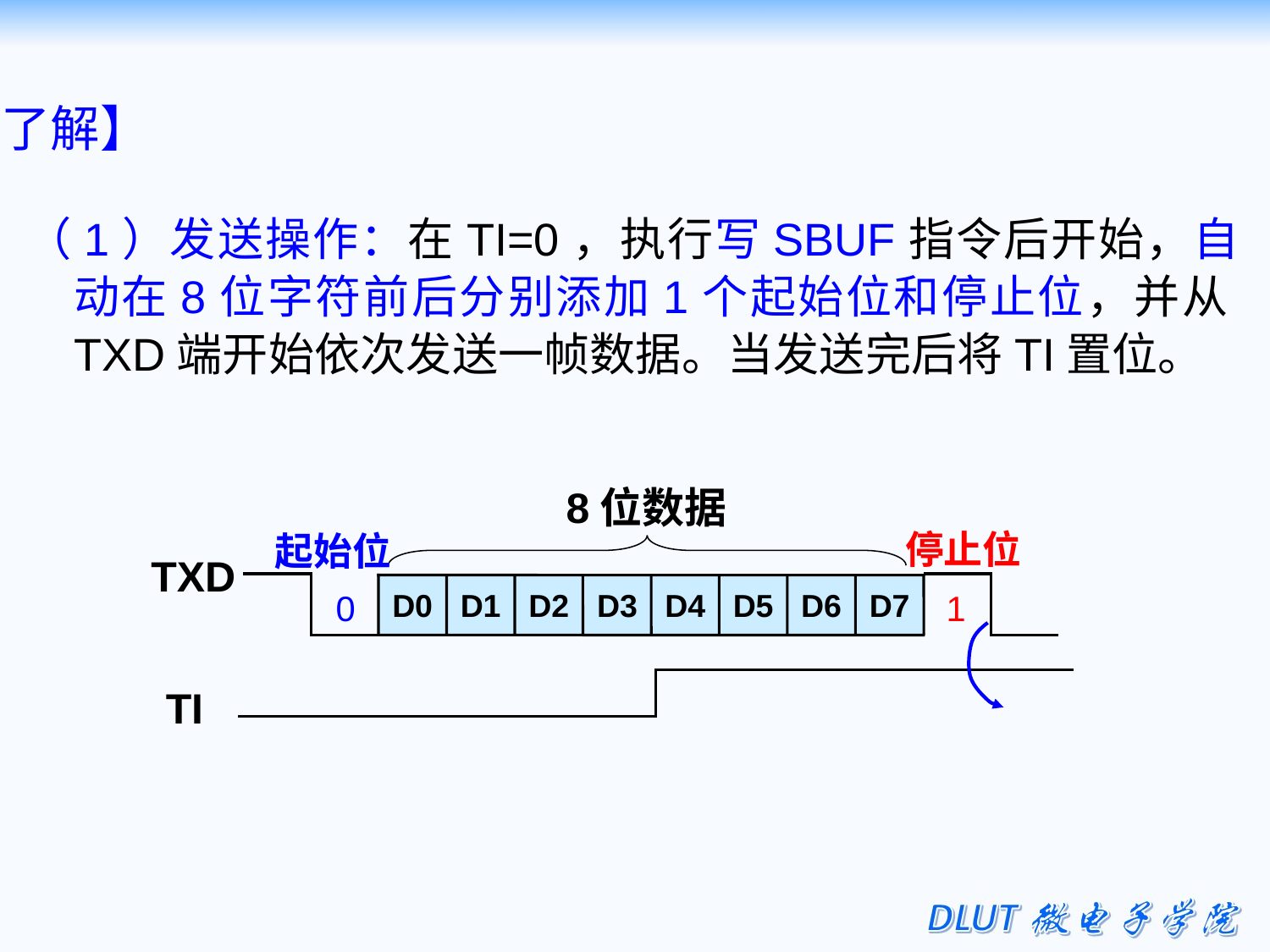

【了解】
（1）发送操作：在TI=0，执行写SBUF指令后开始，自动在8位字符前后分别添加1个起始位和停止位，并从TXD端开始依次发送一帧数据。当发送完后将TI置位。

8位数据
D0

D1

D2

D3

D4

D5

D6

D7

停止位
1
起始位
0
TXD

TI